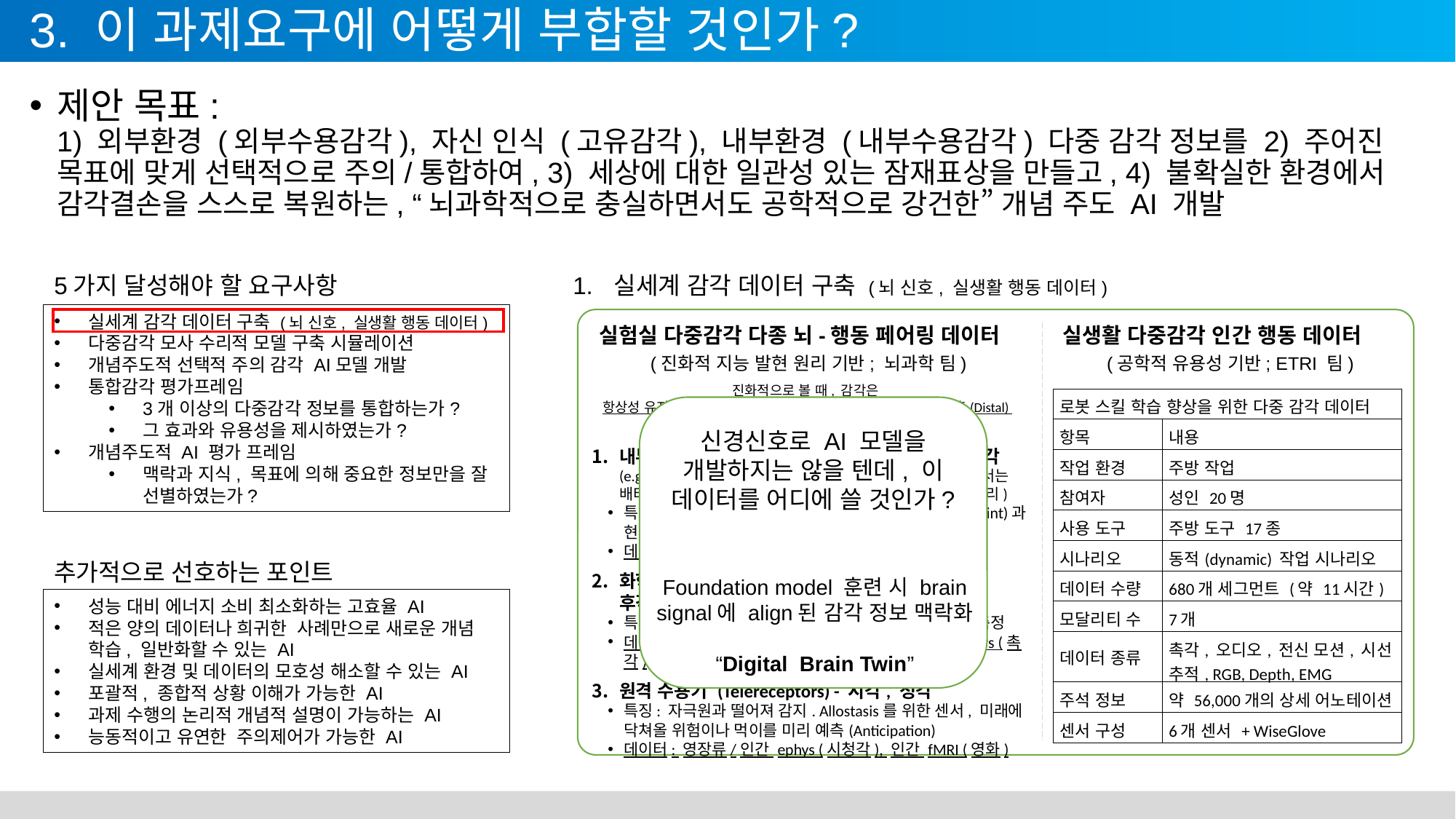

# 3. 이 과제요구에 어떻게 부합할 것인가?
제안 목표:
1) 외부환경 (외부수용감각), 자신 인식 (고유감각), 내부환경 (내부수용감각) 다중 감각 정보를 2) 주어진 목표에 맞게 선택적으로 주의/통합하여, 3) 세상에 대한 일관성 있는 잠재표상을 만들고, 4) 불확실한 환경에서 감각결손을 스스로 복원하는, “뇌과학적으로 충실하면서도 공학적으로 강건한” 개념 주도 AI 개발

5가지 달성해야 할 요구사항
실세계 감각 데이터 구축 (뇌 신호, 실생활 행동 데이터)
실세계 감각 데이터 구축 (뇌 신호, 실생활 행동 데이터)
다중감각 모사 수리적 모델 구축 시뮬레이션
개념주도적 선택적 주의 감각 AI모델 개발
통합감각 평가프레임
3개 이상의 다중감각 정보를 통합하는가?
그 효과와 유용성을 제시하였는가?
개념주도적 AI 평가 프레임
맥락과 지식, 목표에 의해 중요한 정보만을 잘 선별하였는가?

실생활 다중감각 인간 행동 데이터
실험실 다중감각 다종 뇌-행동 페어링 데이터
(진화적 지능 발현 원리 기반; 뇌과학 팀)
(공학적 유용성 기반; ETRI 팀)
진화적으로 볼 때, 감각은
항상성 유지(Internal) →  근거리 탐색(Proximal) →  원거리 예측(Distal) 
순서로 발달했다는 견해가 지배적
| 로봇 스킬 학습 향상을 위한 다중 감각 데이터 |  |
| --- | --- |
| 항목 | 내용 |
| 작업 환경 | 주방 작업 |
| 참여자 | 성인 20명 |
| 사용 도구 | 주방 도구 17종 |
| 시나리오 | 동적(dynamic) 작업 시나리오 |
| 데이터 수량 | 680개 세그먼트 (약 11시간) |
| 모달리티 수 | 7개 |
| 데이터 종류 | 촉각, 오디오, 전신 모션, 시선 추적, RGB, Depth, EMG |
| 주석 정보 | 약 56,000개의 상세 어노테이션 |
| 센서 구성 | 6개 센서 + WiseGlove |
신경신호로 AI 모델을 개발하지는 않을 텐데, 이 데이터를 어디에 쓸 것인가?

내부 수용기 (Interoceptors) - 고유감각, 내장감각 (e.g., 동물에서는 배고픔, 불안감과 같은 항상성, robot에서는 배터리 상태 또는 궁극적으로 성취하고자 하는 goal과의 거리)
특징: 신체 내부 상태 그 자체, 항상성의 기준점(set point)과 현재 상태의 오차 측정
데이터: 설치류 optogenetics – 내장신호 감각

화학/접촉 수용기 (Chemo/Contact receptors) –
후각, 미각, 촉각
특징: 신체 근처/표면에서의 감각. 원격으로 항상성 측정
데이터: 설치류 optics (후/미각), 영장류/인간 ephys (촉각)

원격 수용기 (Telereceptors) - 시각, 청각
특징: 자극원과 떨어져 감지. Allostasis를 위한 센서, 미래에 닥쳐올 위험이나 먹이를 미리 예측(Anticipation)
데이터: 영장류/인간 ephys (시청각), 인간 fMRI (영화)
추가적으로 선호하는 포인트
Foundation model 훈련 시 brain signal에 align된 감각 정보 맥락화

“Digital  Brain Twin”
성능 대비 에너지 소비 최소화하는 고효율 AI
적은 양의 데이터나 희귀한  사례만으로 새로운 개념 학습, 일반화할 수 있는 AI
실세계 환경 및 데이터의 모호성 해소할 수 있는 AI
포괄적, 종합적 상황 이해가 가능한 AI
과제 수행의 논리적 개념적 설명이 가능하는 AI
능동적이고 유연한  주의제어가 가능한 AI